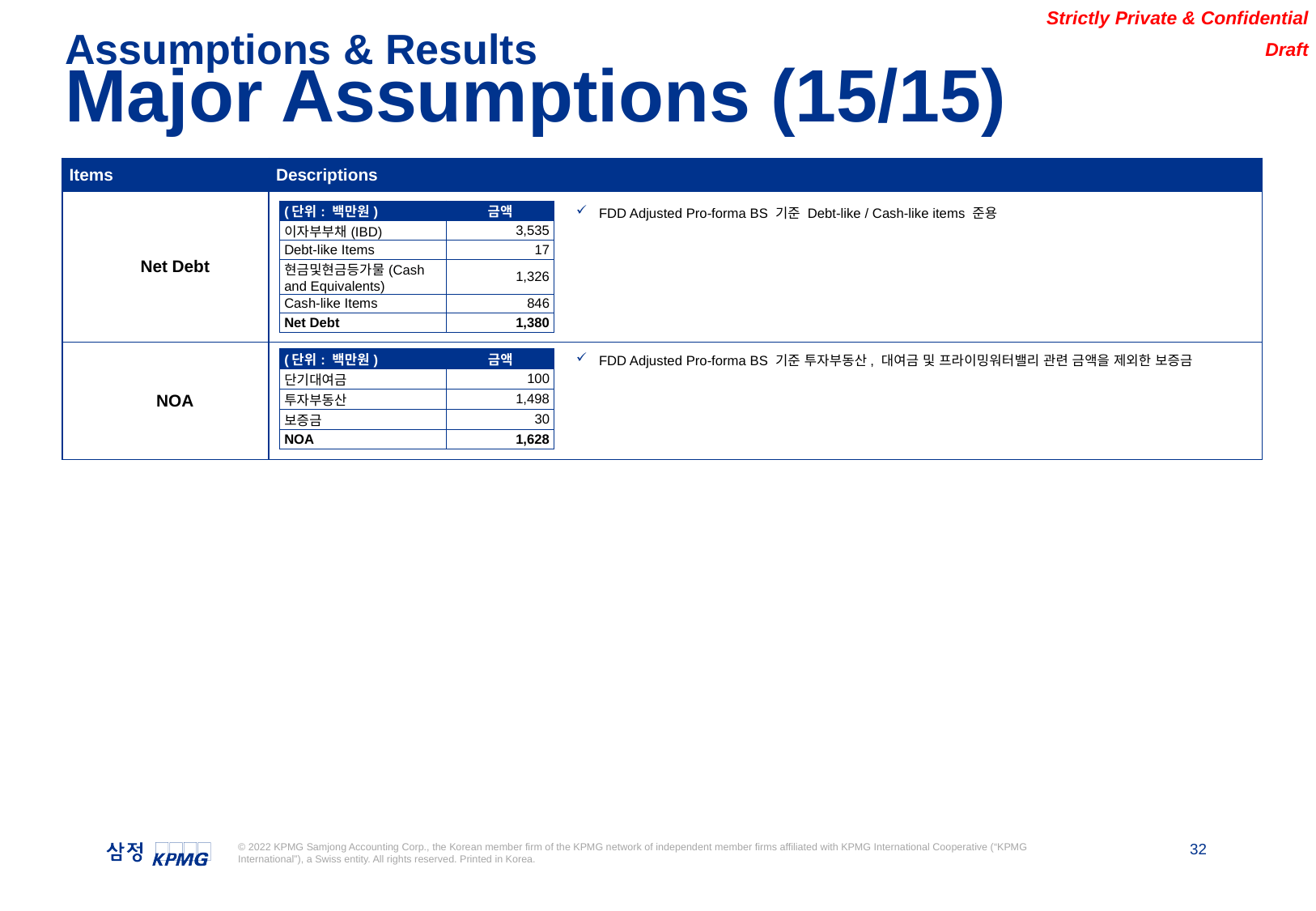

Assumptions & Results
Major Assumptions (15/15)
| Items | Descriptions |
| --- | --- |
| Net Debt |  |
| NOA |  |
FDD Adjusted Pro-forma BS 기준 Debt-like / Cash-like items 준용
| (단위: 백만원) | 금액 |
| --- | --- |
| 이자부부채(IBD) | 3,535 |
| Debt-like Items | 17 |
| 현금및현금등가물(Cash and Equivalents) | 1,326 |
| Cash-like Items | 846 |
| Net Debt | 1,380 |
FDD Adjusted Pro-forma BS 기준 투자부동산, 대여금 및 프라이밍워터밸리 관련 금액을 제외한 보증금
| (단위: 백만원) | 금액 |
| --- | --- |
| 단기대여금 | 100 |
| 투자부동산 | 1,498 |
| 보증금 | 30 |
| NOA | 1,628 |